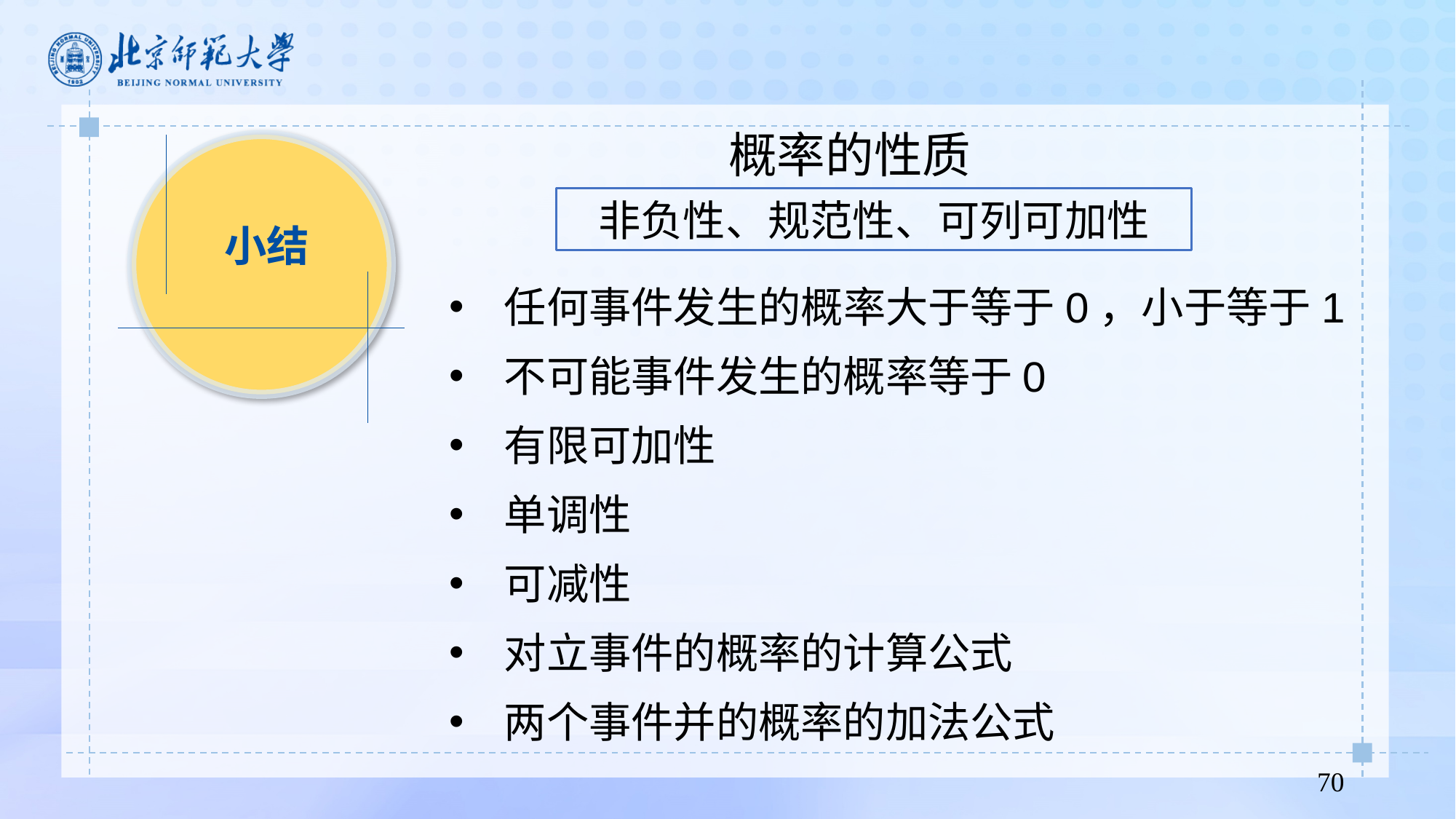

概率的性质

非负性、规范性、可列可加性
小结
任何事件发生的概率大于等于0，小于等于1
不可能事件发生的概率等于0
有限可加性
单调性
可减性
对立事件的概率的计算公式
两个事件并的概率的加法公式
70